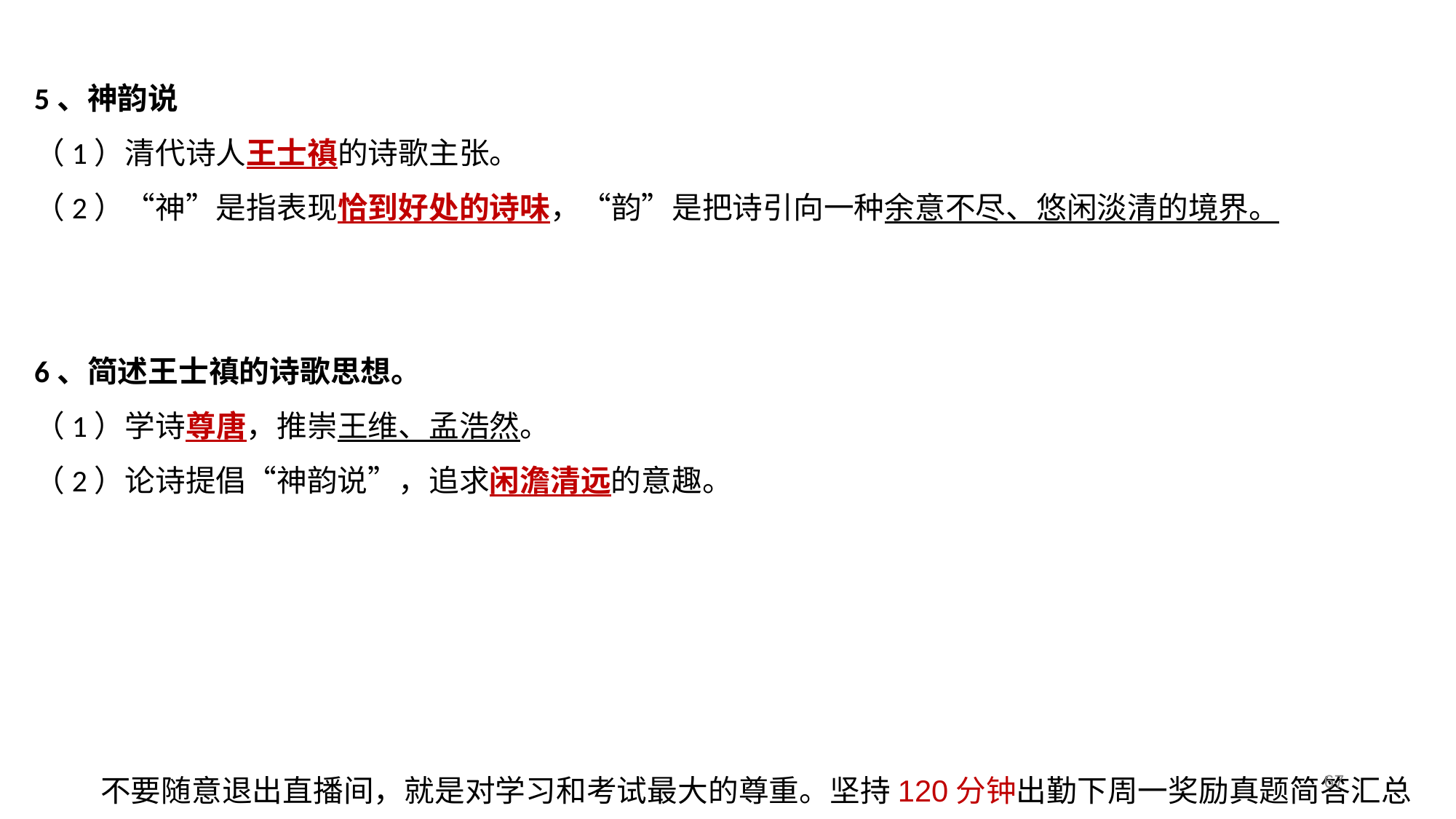

5、神韵说
（1）清代诗人王士禛的诗歌主张。
（2）“神”是指表现恰到好处的诗味，“韵”是把诗引向一种余意不尽、悠闲淡清的境界。

6、简述王士禛的诗歌思想。
（1）学诗尊唐，推崇王维、孟浩然。
（2）论诗提倡“神韵说”，追求闲澹清远的意趣。

67